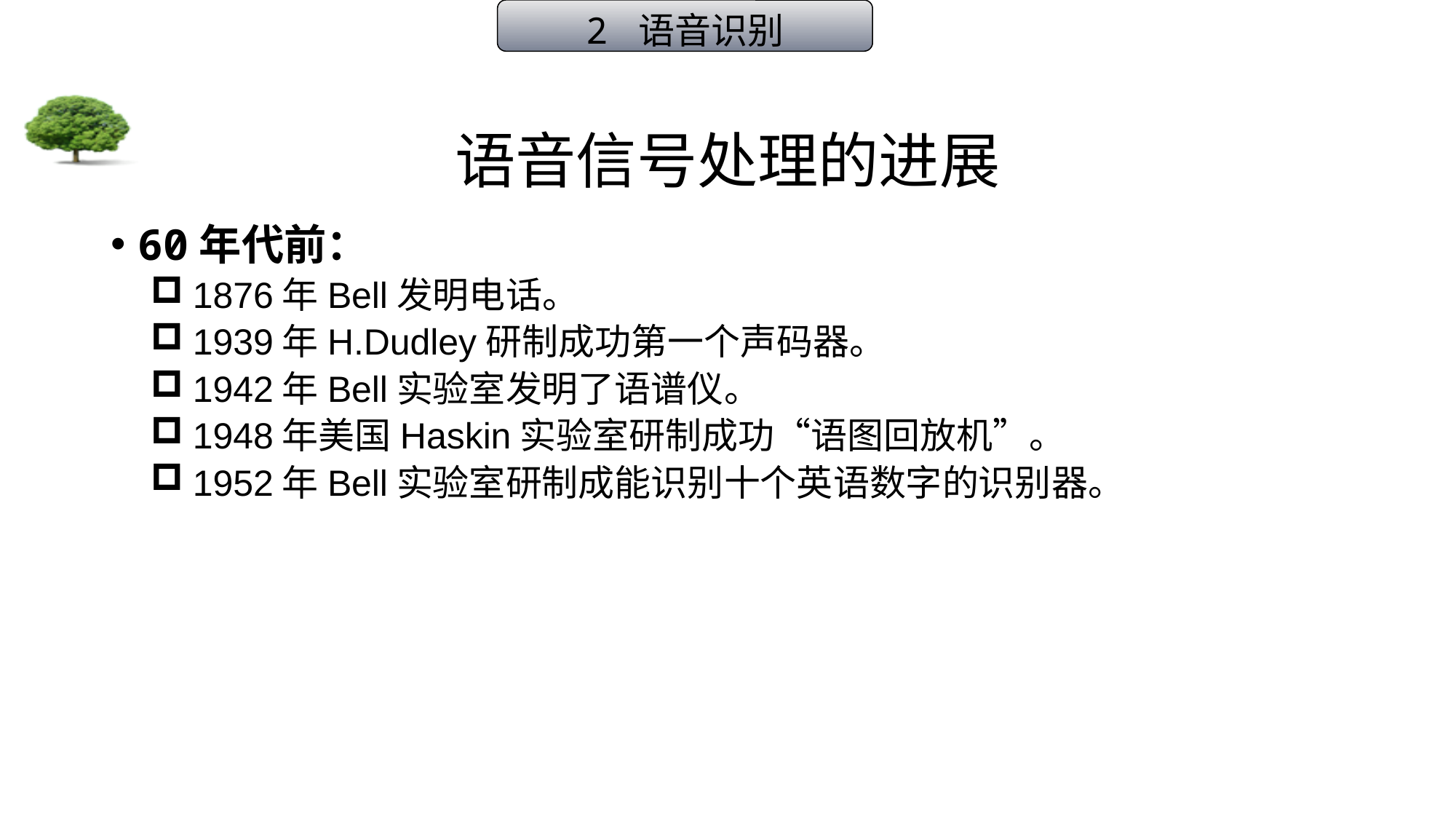

2 语音识别

# 语音信号处理的进展
60年代前：
1876年Bell发明电话。
1939年H.Dudley研制成功第一个声码器。
1942年Bell实验室发明了语谱仪。
1948年美国Haskin实验室研制成功“语图回放机”。
1952年Bell实验室研制成能识别十个英语数字的识别器。